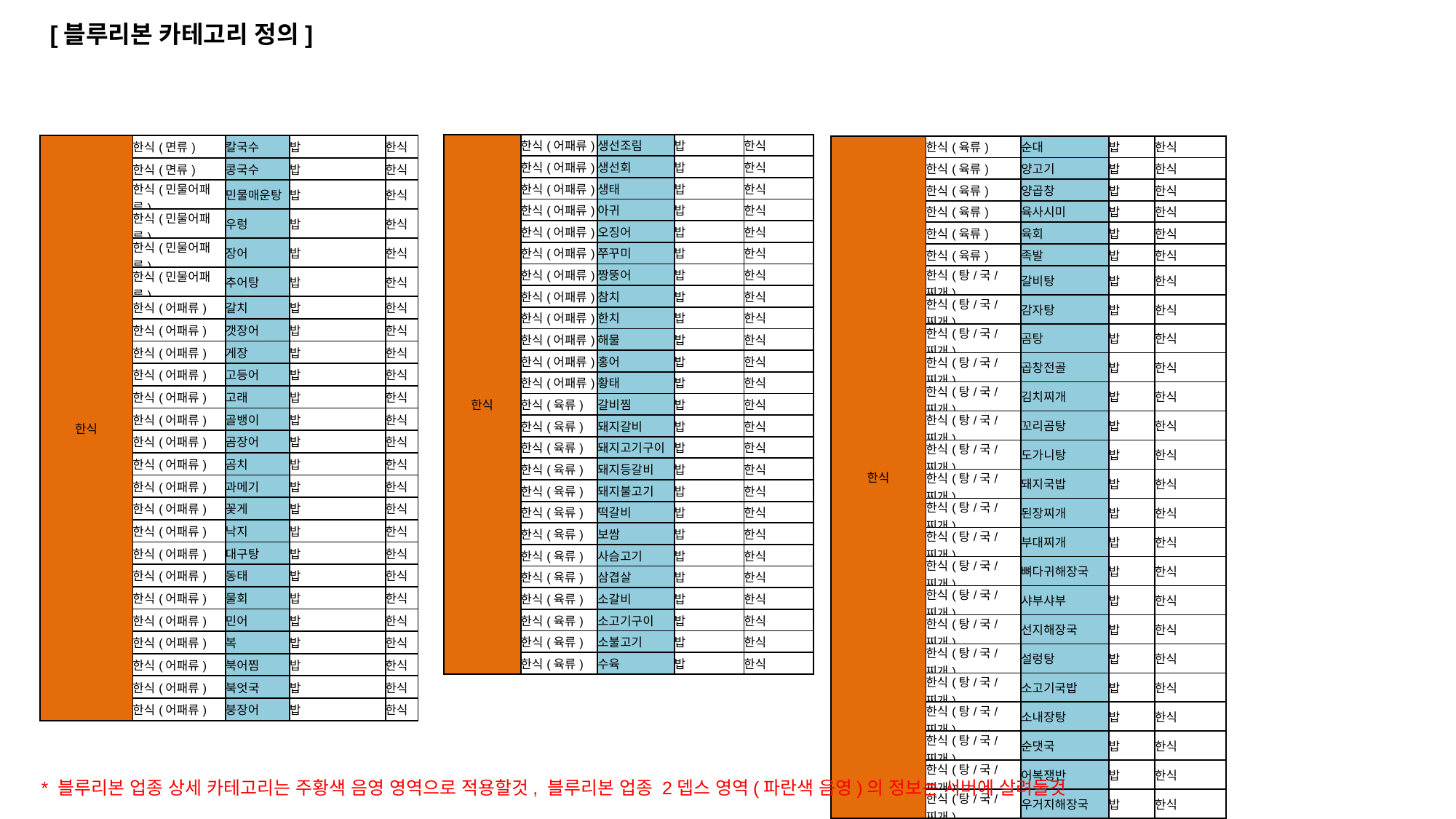

[블루리본 카테고리 정의]
| 한식 | 한식(어패류) | 생선조림 | 밥 | 한식 |
| --- | --- | --- | --- | --- |
|  | 한식(어패류) | 생선회 | 밥 | 한식 |
|  | 한식(어패류) | 생태 | 밥 | 한식 |
|  | 한식(어패류) | 아귀 | 밥 | 한식 |
|  | 한식(어패류) | 오징어 | 밥 | 한식 |
|  | 한식(어패류) | 쭈꾸미 | 밥 | 한식 |
|  | 한식(어패류) | 짱뚱어 | 밥 | 한식 |
|  | 한식(어패류) | 참치 | 밥 | 한식 |
|  | 한식(어패류) | 한치 | 밥 | 한식 |
|  | 한식(어패류) | 해물 | 밥 | 한식 |
|  | 한식(어패류) | 홍어 | 밥 | 한식 |
|  | 한식(어패류) | 황태 | 밥 | 한식 |
|  | 한식(육류) | 갈비찜 | 밥 | 한식 |
|  | 한식(육류) | 돼지갈비 | 밥 | 한식 |
|  | 한식(육류) | 돼지고기구이 | 밥 | 한식 |
|  | 한식(육류) | 돼지등갈비 | 밥 | 한식 |
|  | 한식(육류) | 돼지불고기 | 밥 | 한식 |
|  | 한식(육류) | 떡갈비 | 밥 | 한식 |
|  | 한식(육류) | 보쌈 | 밥 | 한식 |
|  | 한식(육류) | 사슴고기 | 밥 | 한식 |
|  | 한식(육류) | 삼겹살 | 밥 | 한식 |
|  | 한식(육류) | 소갈비 | 밥 | 한식 |
|  | 한식(육류) | 소고기구이 | 밥 | 한식 |
|  | 한식(육류) | 소불고기 | 밥 | 한식 |
|  | 한식(육류) | 수육 | 밥 | 한식 |
| 한식 | 한식(면류) | 칼국수 | 밥 | 한식 |
| --- | --- | --- | --- | --- |
|  | 한식(면류) | 콩국수 | 밥 | 한식 |
|  | 한식(민물어패류) | 민물매운탕 | 밥 | 한식 |
|  | 한식(민물어패류) | 우렁 | 밥 | 한식 |
|  | 한식(민물어패류) | 장어 | 밥 | 한식 |
|  | 한식(민물어패류) | 추어탕 | 밥 | 한식 |
|  | 한식(어패류) | 갈치 | 밥 | 한식 |
|  | 한식(어패류) | 갯장어 | 밥 | 한식 |
|  | 한식(어패류) | 게장 | 밥 | 한식 |
|  | 한식(어패류) | 고등어 | 밥 | 한식 |
|  | 한식(어패류) | 고래 | 밥 | 한식 |
|  | 한식(어패류) | 골뱅이 | 밥 | 한식 |
|  | 한식(어패류) | 곰장어 | 밥 | 한식 |
|  | 한식(어패류) | 곰치 | 밥 | 한식 |
|  | 한식(어패류) | 과메기 | 밥 | 한식 |
|  | 한식(어패류) | 꽃게 | 밥 | 한식 |
|  | 한식(어패류) | 낙지 | 밥 | 한식 |
|  | 한식(어패류) | 대구탕 | 밥 | 한식 |
|  | 한식(어패류) | 동태 | 밥 | 한식 |
|  | 한식(어패류) | 물회 | 밥 | 한식 |
|  | 한식(어패류) | 민어 | 밥 | 한식 |
|  | 한식(어패류) | 복 | 밥 | 한식 |
|  | 한식(어패류) | 북어찜 | 밥 | 한식 |
|  | 한식(어패류) | 북엇국 | 밥 | 한식 |
|  | 한식(어패류) | 붕장어 | 밥 | 한식 |
| 한식 | 한식(육류) | 순대 | 밥 | 한식 |
| --- | --- | --- | --- | --- |
|  | 한식(육류) | 양고기 | 밥 | 한식 |
|  | 한식(육류) | 양곱창 | 밥 | 한식 |
|  | 한식(육류) | 육사시미 | 밥 | 한식 |
|  | 한식(육류) | 육회 | 밥 | 한식 |
|  | 한식(육류) | 족발 | 밥 | 한식 |
|  | 한식(탕/국/찌개) | 갈비탕 | 밥 | 한식 |
|  | 한식(탕/국/찌개) | 감자탕 | 밥 | 한식 |
|  | 한식(탕/국/찌개) | 곰탕 | 밥 | 한식 |
|  | 한식(탕/국/찌개) | 곱창전골 | 밥 | 한식 |
|  | 한식(탕/국/찌개) | 김치찌개 | 밥 | 한식 |
|  | 한식(탕/국/찌개) | 꼬리곰탕 | 밥 | 한식 |
|  | 한식(탕/국/찌개) | 도가니탕 | 밥 | 한식 |
|  | 한식(탕/국/찌개) | 돼지국밥 | 밥 | 한식 |
|  | 한식(탕/국/찌개) | 된장찌개 | 밥 | 한식 |
|  | 한식(탕/국/찌개) | 부대찌개 | 밥 | 한식 |
|  | 한식(탕/국/찌개) | 뼈다귀해장국 | 밥 | 한식 |
|  | 한식(탕/국/찌개) | 샤부샤부 | 밥 | 한식 |
|  | 한식(탕/국/찌개) | 선지해장국 | 밥 | 한식 |
|  | 한식(탕/국/찌개) | 설렁탕 | 밥 | 한식 |
|  | 한식(탕/국/찌개) | 소고기국밥 | 밥 | 한식 |
|  | 한식(탕/국/찌개) | 소내장탕 | 밥 | 한식 |
|  | 한식(탕/국/찌개) | 순댓국 | 밥 | 한식 |
|  | 한식(탕/국/찌개) | 어복쟁반 | 밥 | 한식 |
|  | 한식(탕/국/찌개) | 우거지해장국 | 밥 | 한식 |
* 블루리본 업종 상세 카테고리는 주황색 음영 영역으로 적용할것, 블루리본 업종 2뎁스 영역(파란색 음영)의 정보는 서버에 살려둘것